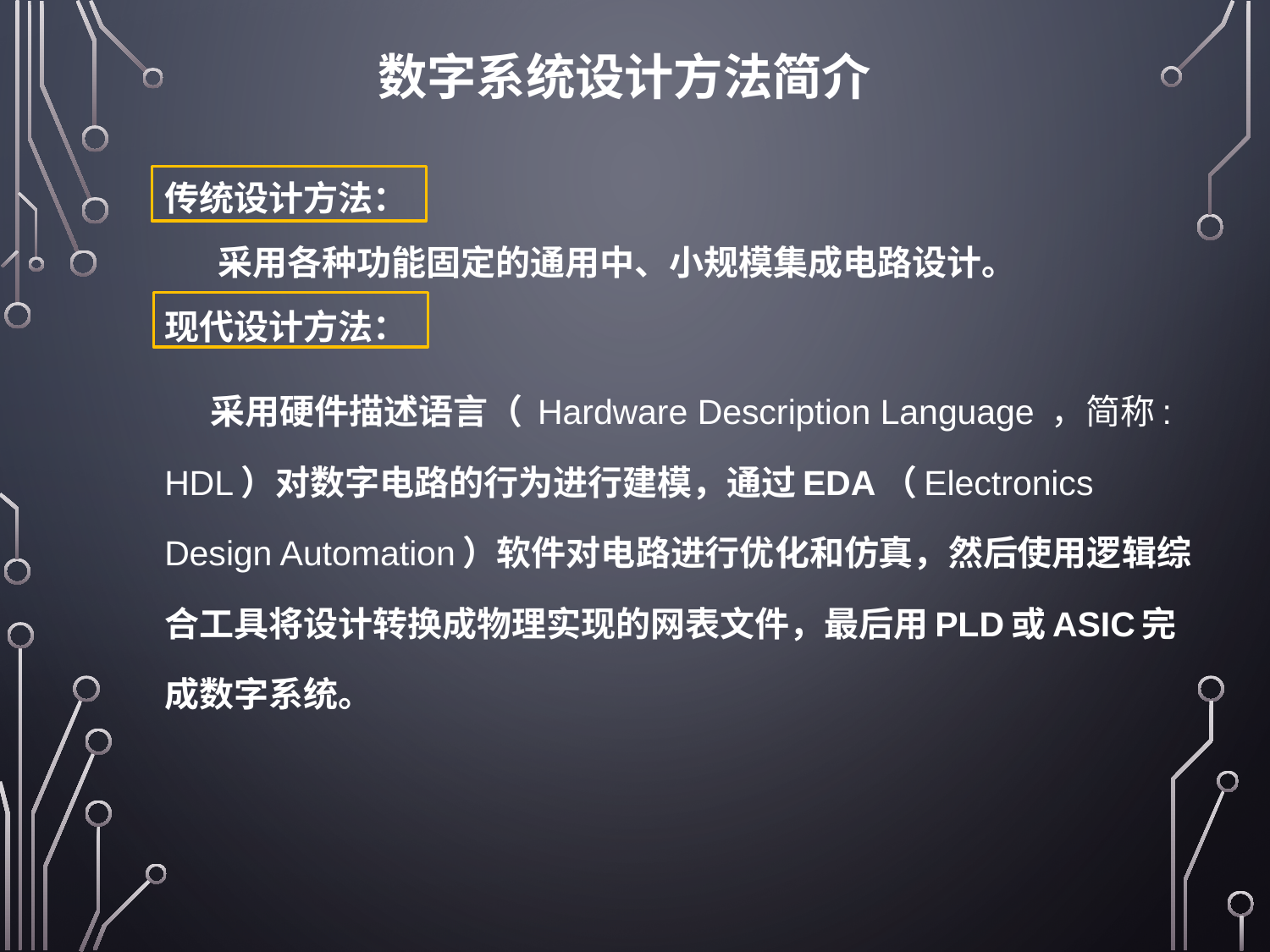

数字系统设计方法简介

传统设计方法：
      采用各种功能固定的通用中、小规模集成电路设计。
现代设计方法：
     采用硬件描述语言（ Hardware Description Language ，简称: HDL）对数字电路的行为进行建模，通过EDA（Electronics Design Automation）软件对电路进行优化和仿真，然后使用逻辑综合工具将设计转换成物理实现的网表文件，最后用PLD或ASIC完成数字系统。